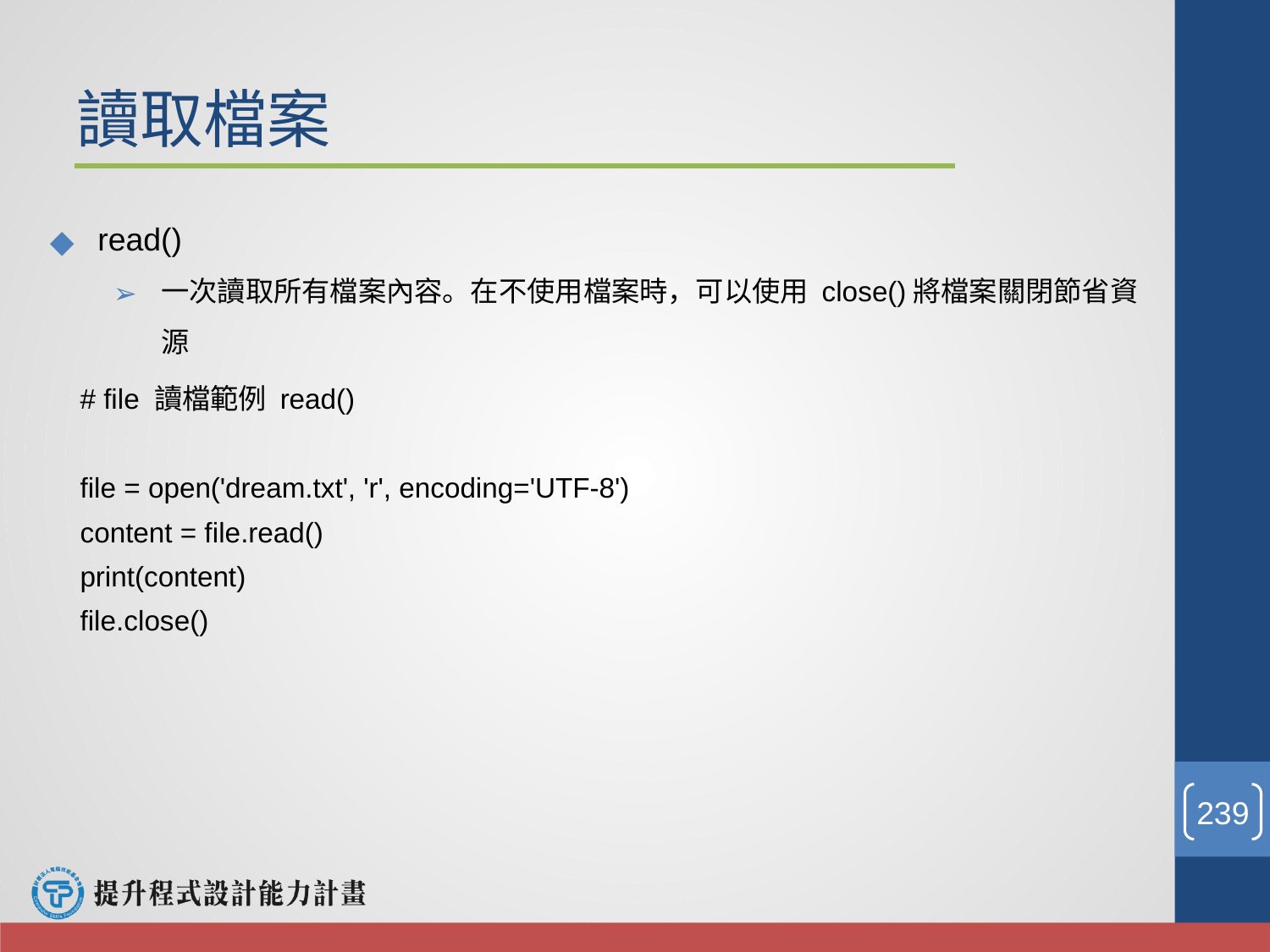

讀取檔案
read()
一次讀取所有檔案內容。在不使用檔案時，可以使⽤ close()將檔案關閉節省資源

# file 讀檔範例 read()

file = open('dream.txt', 'r', encoding='UTF-8')
content = file.read()
print(content)
file.close()

239